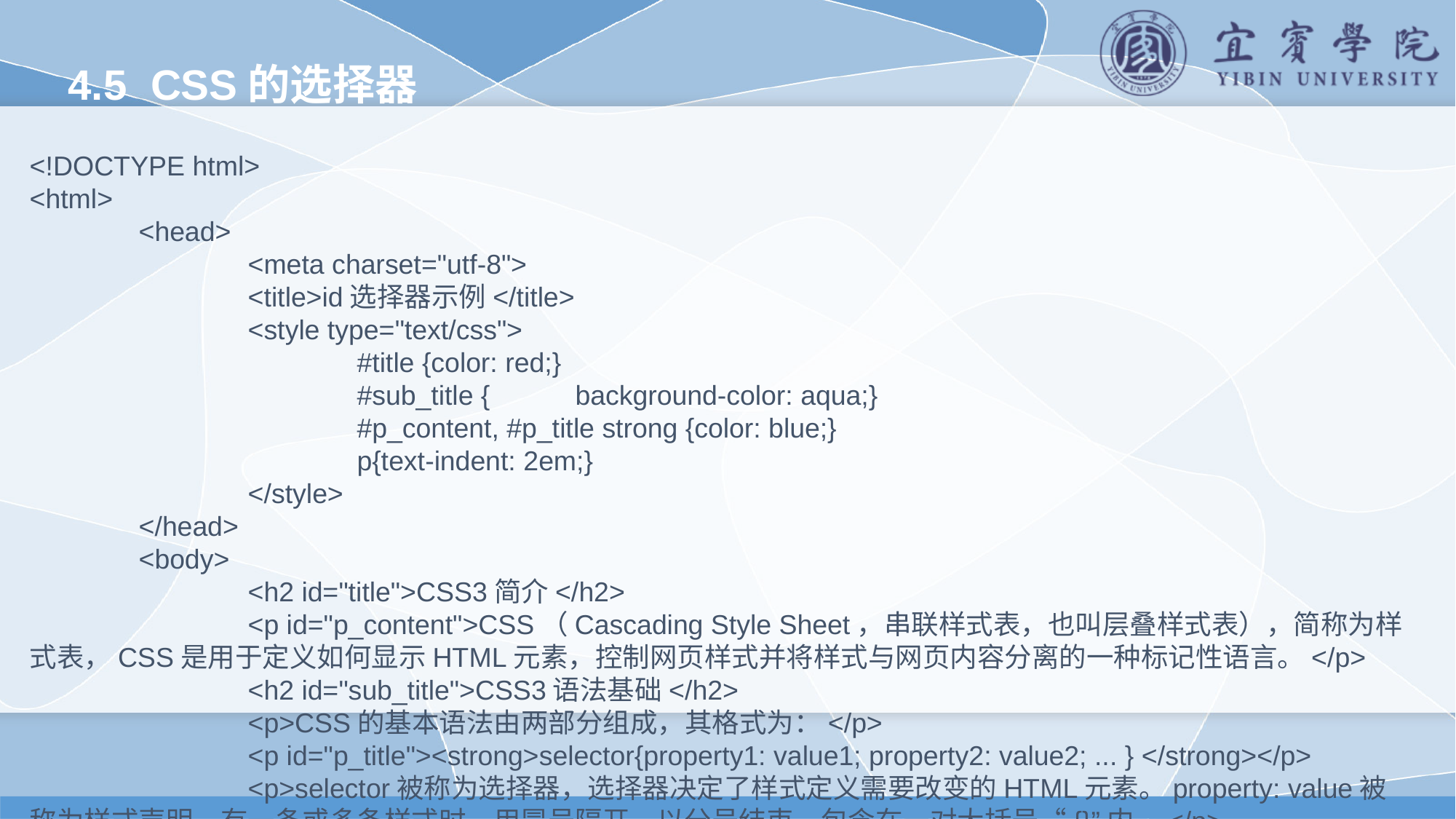

4.5  CSS的选择器
<!DOCTYPE html>
<html>
	<head>
		<meta charset="utf-8">
		<title>id选择器示例</title>
		<style type="text/css">
			#title {color: red;}
			#sub_title {	background-color: aqua;}
			#p_content, #p_title strong {color: blue;}
			p{text-indent: 2em;}
		</style>
	</head>
	<body>
		<h2 id="title">CSS3简介</h2>
		<p id="p_content">CSS（Cascading Style Sheet，串联样式表，也叫层叠样式表），简称为样式表，CSS是用于定义如何显示HTML元素，控制网页样式并将样式与网页内容分离的一种标记性语言。</p>
		<h2 id="sub_title">CSS3语法基础</h2>
		<p>CSS的基本语法由两部分组成，其格式为：</p>
		<p id="p_title"><strong>selector{property1: value1; property2: value2; ... } </strong></p>
		<p>selector被称为选择器，选择器决定了样式定义需要改变的HTML元素。property: value被称为样式声明，有一条或多条样式时，用冒号隔开，以分号结束，包含在一对大括号“{}”内。</p>
	</body>
</html>